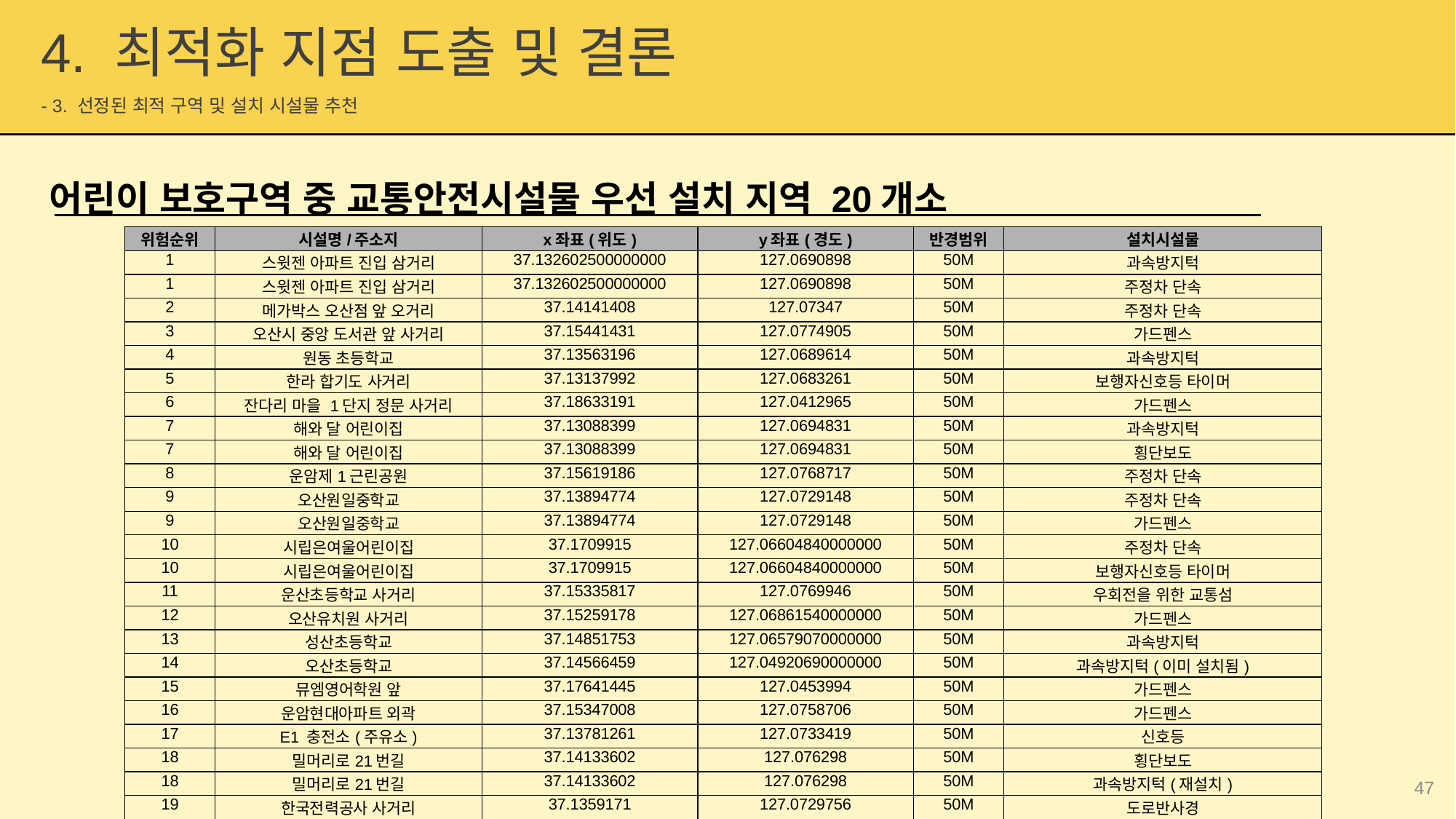

4. 최적화 지점 도출 및 결론
      - 3. 선정된 최적 구역 및 설치 시설물 추천
어린이 보호구역 중 교통안전시설물 우선 설치 지역 20개소
| 위험순위 | 시설명/주소지 | x좌표(위도) | y좌표(경도) | 반경범위 | 설치시설물 |
| --- | --- | --- | --- | --- | --- |
| 1 | 스윗젠 아파트 진입 삼거리 | 37.132602500000000 | 127.0690898 | 50M | 과속방지턱 |
| 1 | 스윗젠 아파트 진입 삼거리 | 37.132602500000000 | 127.0690898 | 50M | 주정차 단속 |
| 2 | 메가박스 오산점 앞 오거리 | 37.14141408 | 127.07347 | 50M | 주정차 단속 |
| 3 | 오산시 중앙 도서관 앞 사거리 | 37.15441431 | 127.0774905 | 50M | 가드펜스 |
| 4 | 원동 초등학교 | 37.13563196 | 127.0689614 | 50M | 과속방지턱 |
| 5 | 한라 합기도 사거리 | 37.13137992 | 127.0683261 | 50M | 보행자신호등 타이머 |
| 6 | 잔다리 마을 1단지 정문 사거리 | 37.18633191 | 127.0412965 | 50M | 가드펜스 |
| 7 | 해와 달 어린이집 | 37.13088399 | 127.0694831 | 50M | 과속방지턱 |
| 7 | 해와 달 어린이집 | 37.13088399 | 127.0694831 | 50M | 횡단보도 |
| 8 | 운암제1근린공원 | 37.15619186 | 127.0768717 | 50M | 주정차 단속 |
| 9 | 오산원일중학교 | 37.13894774 | 127.0729148 | 50M | 주정차 단속 |
| 9 | 오산원일중학교 | 37.13894774 | 127.0729148 | 50M | 가드펜스 |
| 10 | 시립은여울어린이집 | 37.1709915 | 127.06604840000000 | 50M | 주정차 단속 |
| 10 | 시립은여울어린이집 | 37.1709915 | 127.06604840000000 | 50M | 보행자신호등 타이머 |
| 11 | 운산초등학교 사거리 | 37.15335817 | 127.0769946 | 50M | 우회전을 위한 교통섬 |
| 12 | 오산유치원 사거리 | 37.15259178 | 127.06861540000000 | 50M | 가드펜스 |
| 13 | 성산초등학교 | 37.14851753 | 127.06579070000000 | 50M | 과속방지턱 |
| 14 | 오산초등학교 | 37.14566459 | 127.04920690000000 | 50M | 과속방지턱(이미 설치됨) |
| 15 | 뮤엠영어학원 앞 | 37.17641445 | 127.0453994 | 50M | 가드펜스 |
| 16 | 운암현대아파트 외곽 | 37.15347008 | 127.0758706 | 50M | 가드펜스 |
| 17 | E1 충전소(주유소) | 37.13781261 | 127.0733419 | 50M | 신호등 |
| 18 | 밀머리로21번길 | 37.14133602 | 127.076298 | 50M | 횡단보도 |
| 18 | 밀머리로21번길 | 37.14133602 | 127.076298 | 50M | 과속방지턱(재설치) |
| 19 | 한국전력공사 사거리 | 37.1359171 | 127.0729756 | 50M | 도로반사경 |
| 20 | 오산대교 진입 사거리 | 37.15483885 | 127.06834950000000 | 50M | 가드펜스 |
47